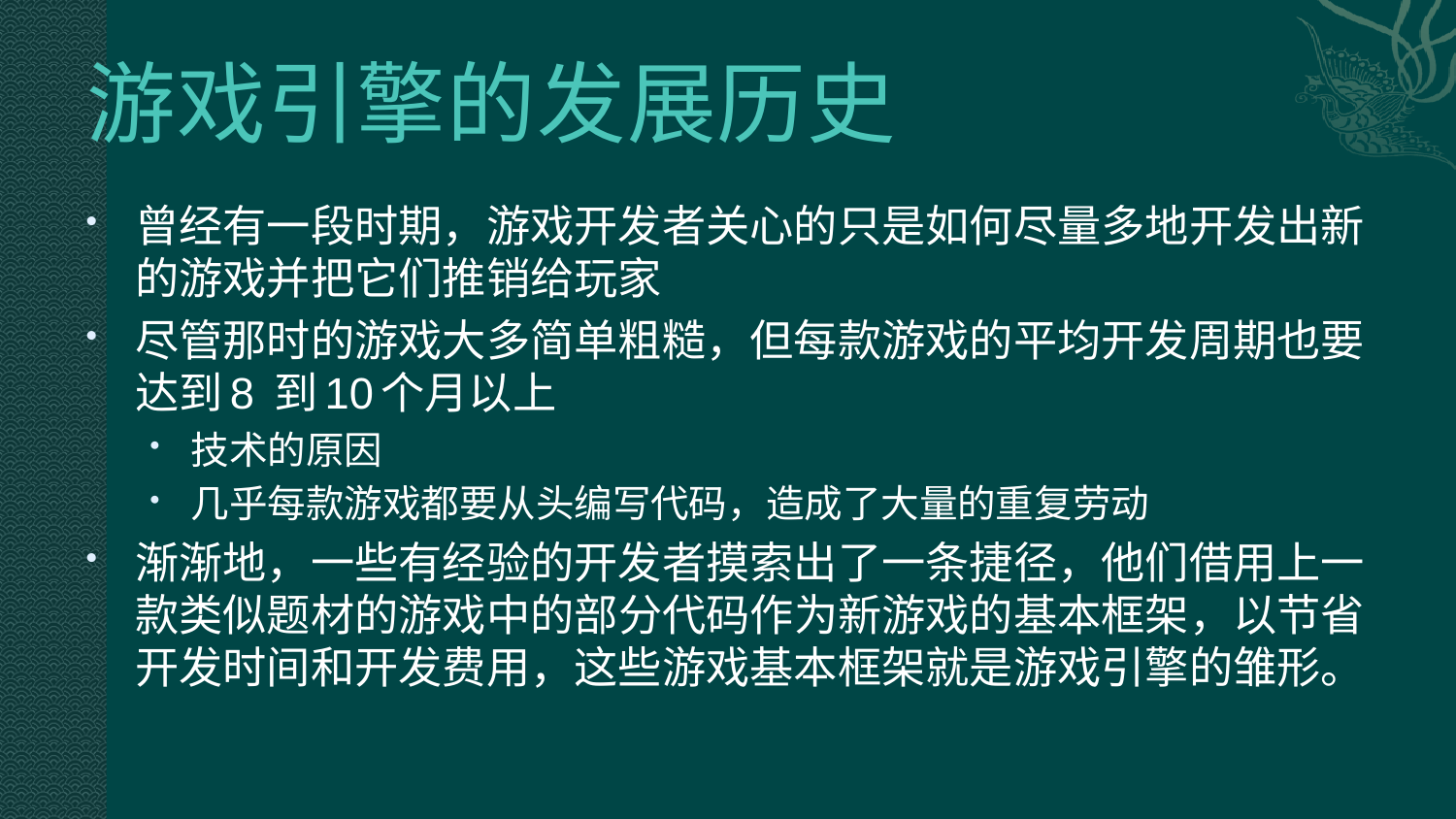

# 游戏引擎的发展历史
曾经有一段时期，游戏开发者关心的只是如何尽量多地开发出新的游戏并把它们推销给玩家
尽管那时的游戏大多简单粗糙，但每款游戏的平均开发周期也要达到8 到10个月以上
技术的原因
几乎每款游戏都要从头编写代码，造成了大量的重复劳动
渐渐地，一些有经验的开发者摸索出了一条捷径，他们借用上一款类似题材的游戏中的部分代码作为新游戏的基本框架，以节省开发时间和开发费用，这些游戏基本框架就是游戏引擎的雏形。